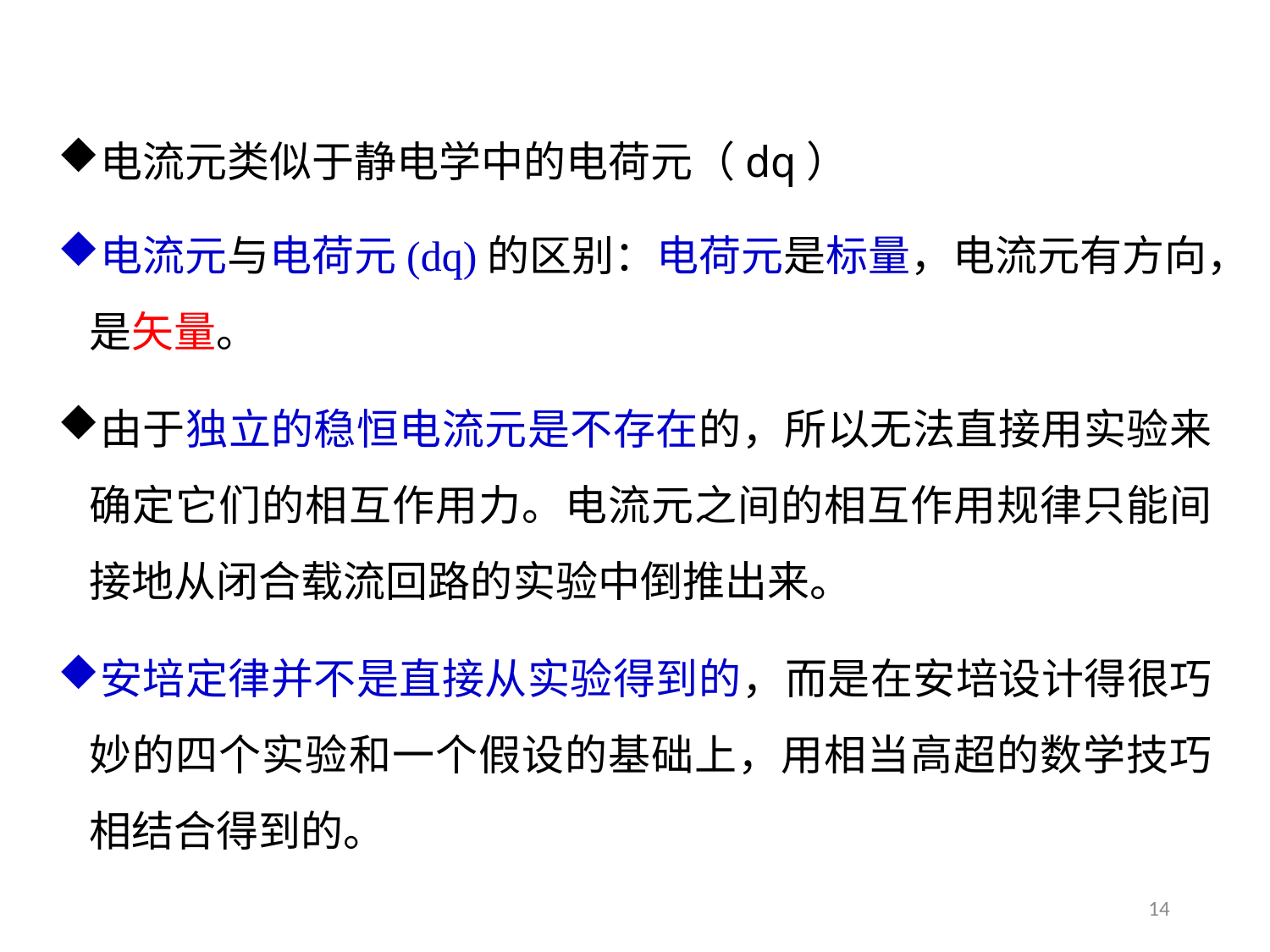

电流元类似于静电学中的电荷元（dq）
电流元与电荷元(dq)的区别：电荷元是标量，电流元有方向，是矢量。
由于独立的稳恒电流元是不存在的，所以无法直接用实验来确定它们的相互作用力。电流元之间的相互作用规律只能间接地从闭合载流回路的实验中倒推出来。
安培定律并不是直接从实验得到的，而是在安培设计得很巧妙的四个实验和一个假设的基础上，用相当高超的数学技巧相结合得到的。
14